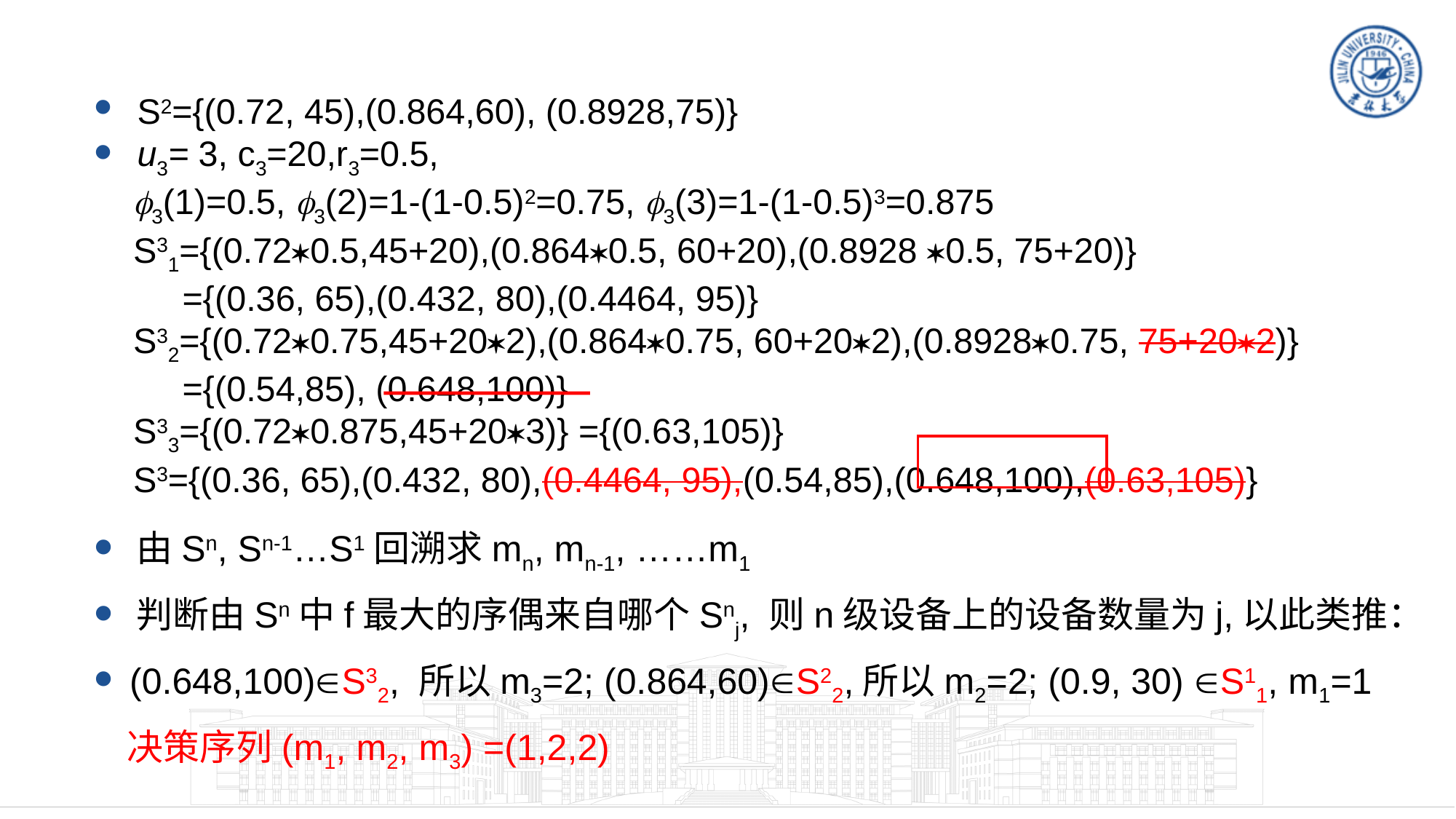

S2={(0.72, 45),(0.864,60), (0.8928,75)}
  u3= 3, c3=20,r3=0.5,
    φ3(1)=0.5, φ3(2)=1-(1-0.5)2=0.75, φ3(3)=1-(1-0.5)3=0.875
    S31={(0.72∗0.5,45+20),(0.864∗0.5, 60+20),(0.8928 ∗0.5, 75+20)}
         ={(0.36, 65),(0.432, 80),(0.4464, 95)}
    S32={(0.72∗0.75,45+20∗2),(0.864∗0.75, 60+20∗2),(0.8928∗0.75, 75+20∗2)}
         ={(0.54,85), (0.648,100)}
    S33={(0.72∗0.875,45+20∗3)} ={(0.63,105)}
    S3={(0.36, 65),(0.432, 80),(0.4464, 95),(0.54,85),(0.648,100),(0.63,105)}

 由Sn, Sn-1…S1回溯求mn, mn-1, ……m1
 判断由Sn中f最大的序偶来自哪个Snj, 则n级设备上的设备数量为j,以此类推：
 (0.648,100)∈S32, 所以m3=2; (0.864,60)∈S22,所以m2=2; (0.9, 30) ∈S11, m1=1
   决策序列(m1, m2, m3) =(1,2,2)
66